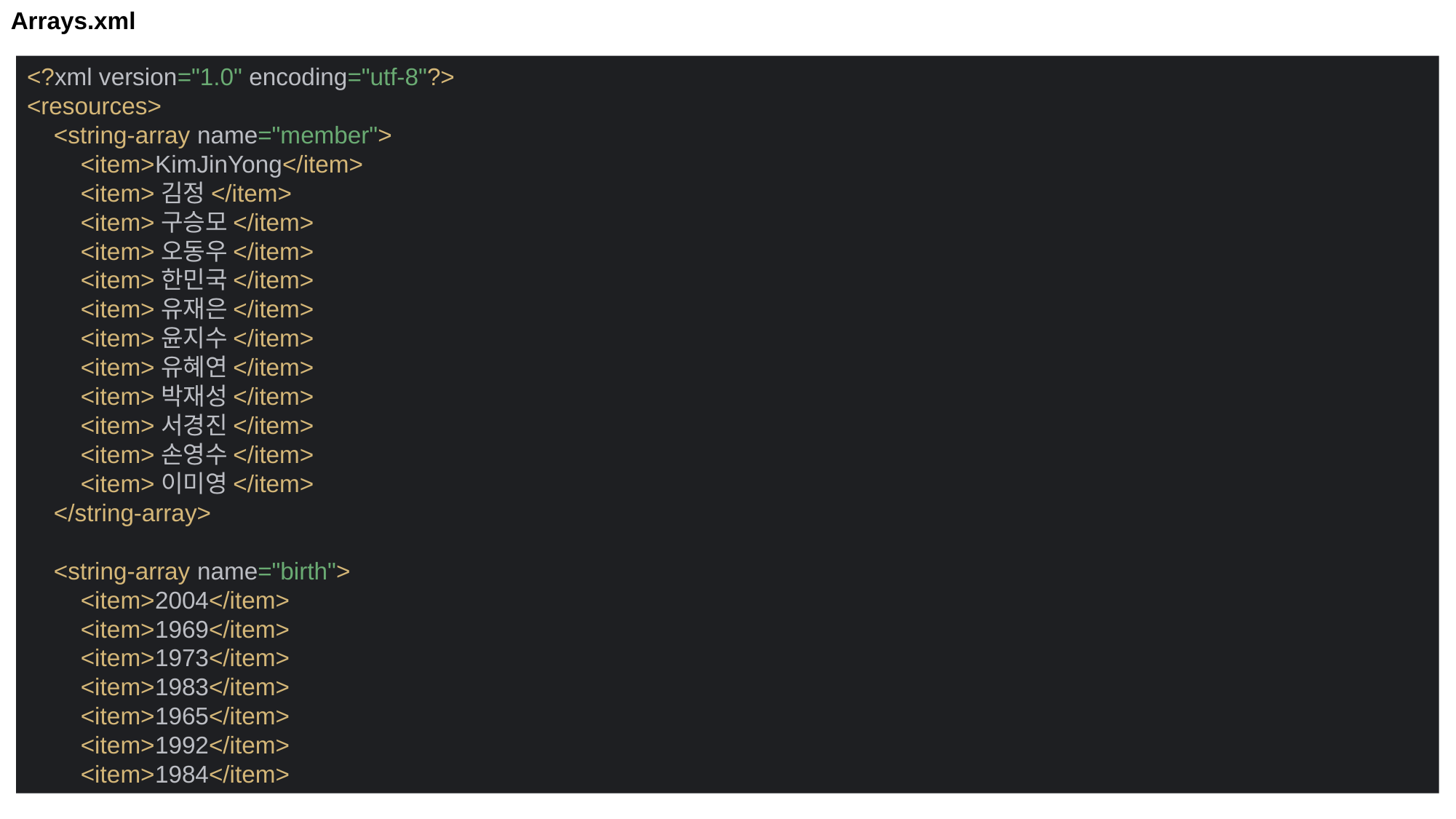

Arrays.xml
<?xml version="1.0" encoding="utf-8"?>
<resources>
    <string-array name="member">
        <item>KimJinYong</item>
        <item>김정</item>
        <item>구승모</item>
        <item>오동우</item>
        <item>한민국</item>
        <item>유재은</item>
        <item>윤지수</item>
        <item>유혜연</item>
        <item>박재성</item>
        <item>서경진</item>
        <item>손영수</item>
        <item>이미영</item>
    </string-array>
    <string-array name="birth">
        <item>2004</item>
        <item>1969</item>
        <item>1973</item>
        <item>1983</item>
        <item>1965</item>
        <item>1992</item>
        <item>1984</item>